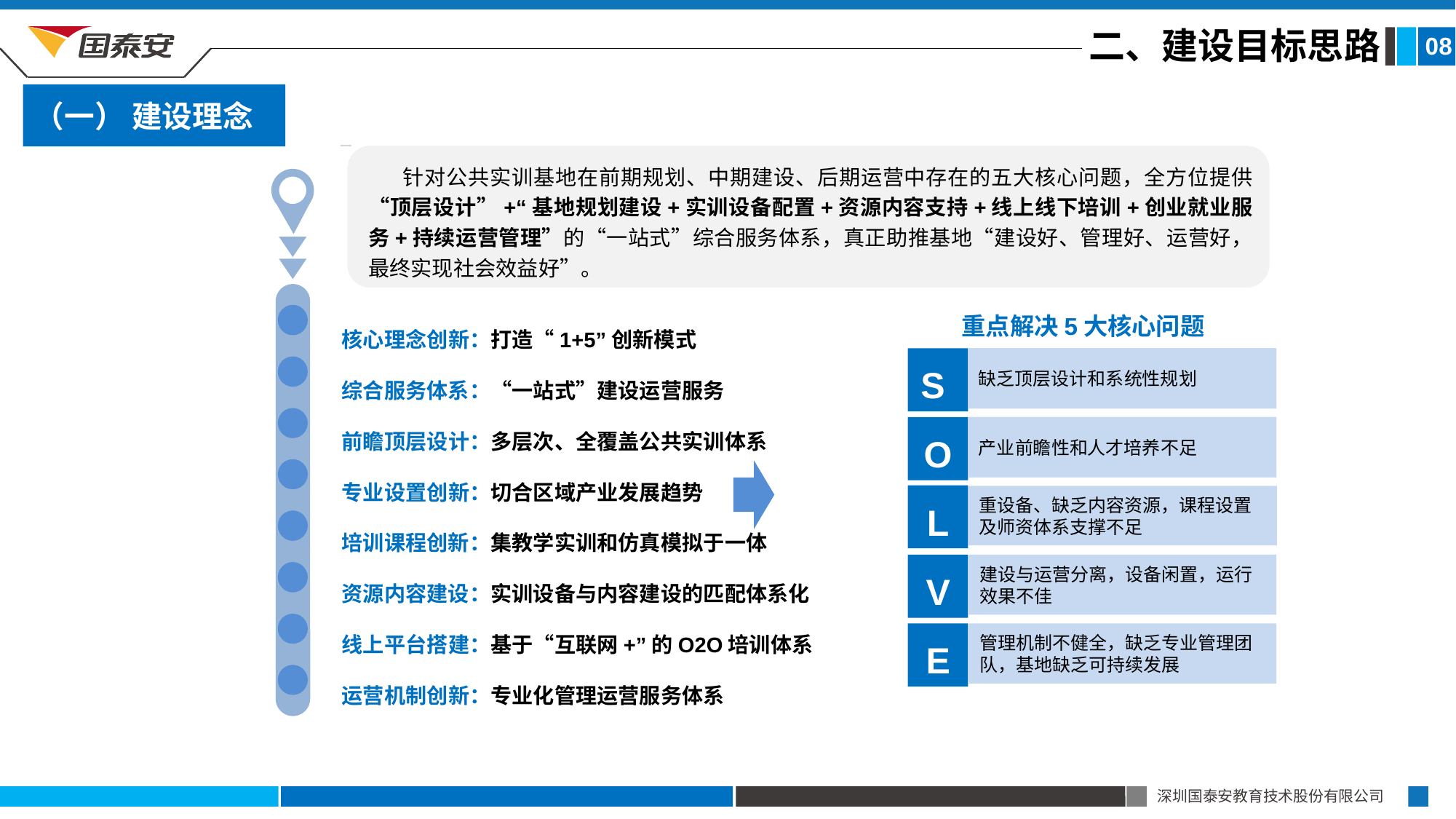

二、建设目标思路
08
（一） 建设理念

针对公共实训基地在前期规划、中期建设、后期运营中存在的五大核心问题，全方位提供“顶层设计”+“基地规划建设+实训设备配置+资源内容支持+线上线下培训+创业就业服务+持续运营管理”的“一站式”综合服务体系，真正助推基地“建设好、管理好、运营好，最终实现社会效益好”。

核心理念创新：打造“1+5”创新模式
综合服务体系：“一站式”建设运营服务
前瞻顶层设计：多层次、全覆盖公共实训体系
专业设置创新：切合区域产业发展趋势
培训课程创新：集教学实训和仿真模拟于一体
资源内容建设：实训设备与内容建设的匹配体系化
线上平台搭建：基于“互联网+”的O2O培训体系
运营机制创新：专业化管理运营服务体系
重点解决5大核心问题
S
缺乏顶层设计和系统性规划
缺乏顶层设计和系统性规划
O
产业前瞻性和人才培养不足
产业前瞻性和人才培养不足
L
重设备、缺乏内容资源，课程设置及师资体系支撑不足
V
建设与运营分离，设备闲置，运行效果不佳
管理机制不健全，缺乏专业管理团队，基地缺乏可持续发展
E